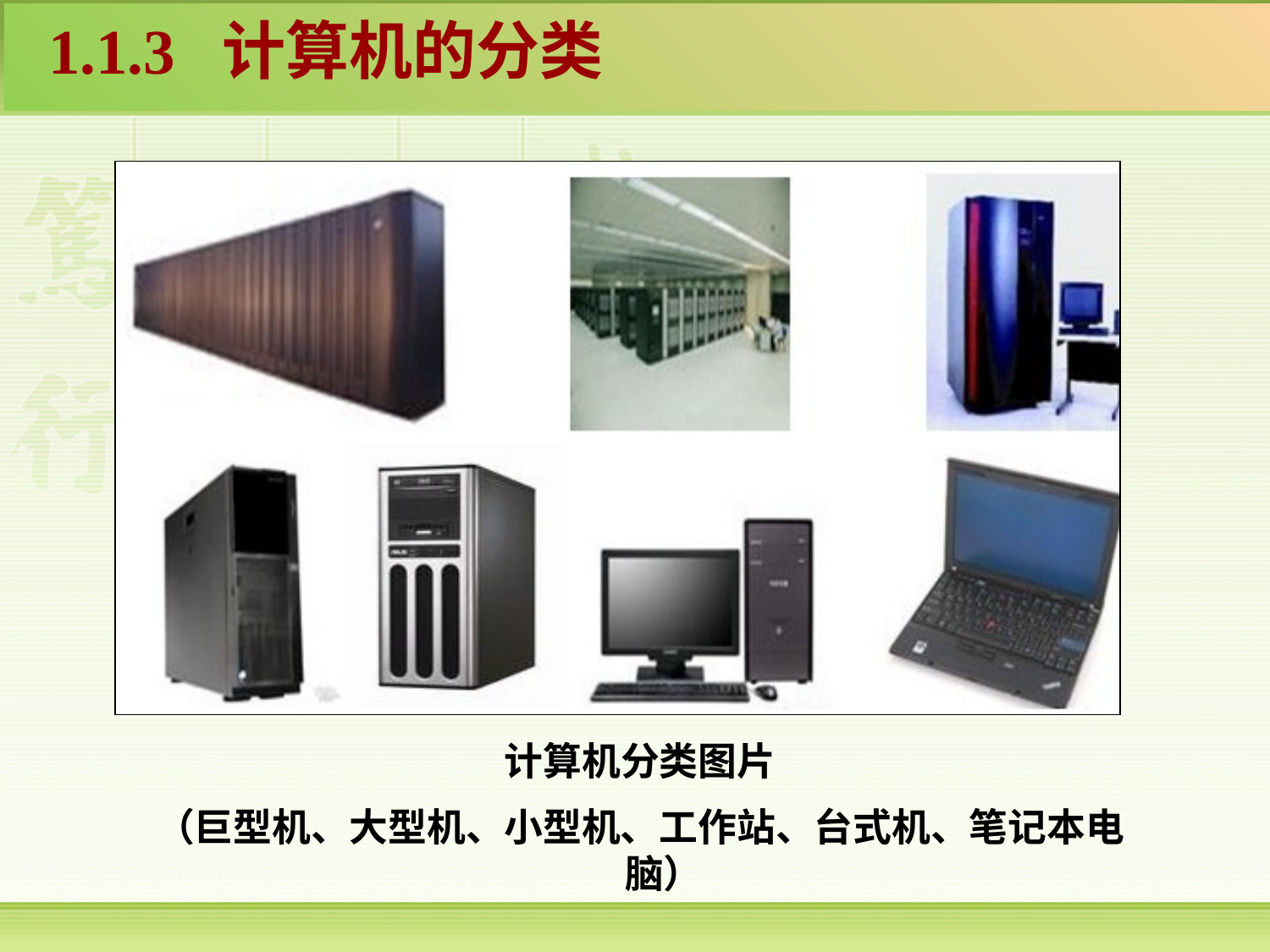

1.1.3  计算机的分类

计算机分类图片
（巨型机、大型机、小型机、工作站、台式机、笔记本电脑）

10